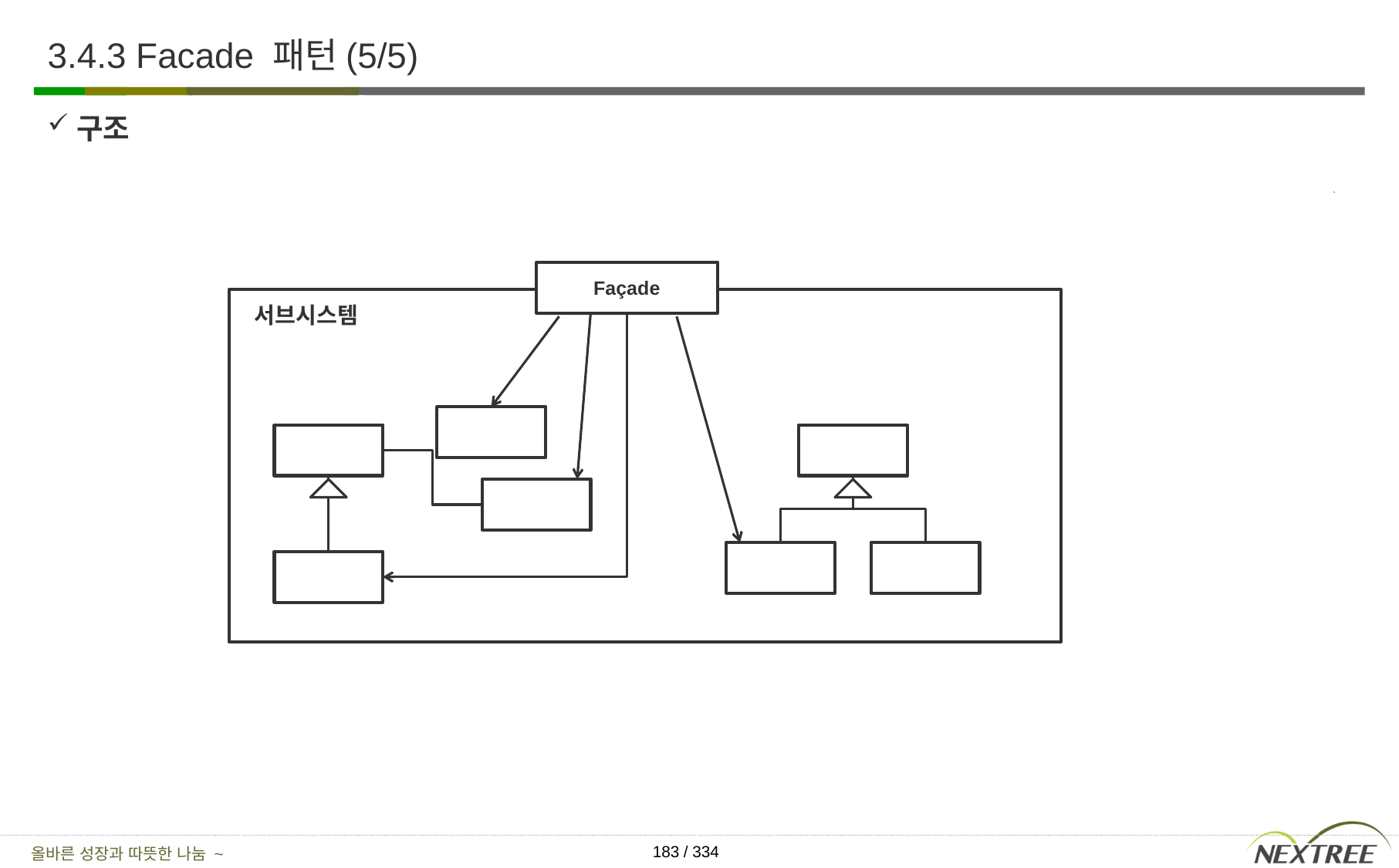

# 3.4.3 Facade 패턴(5/5)
구조
Façade

서브시스템